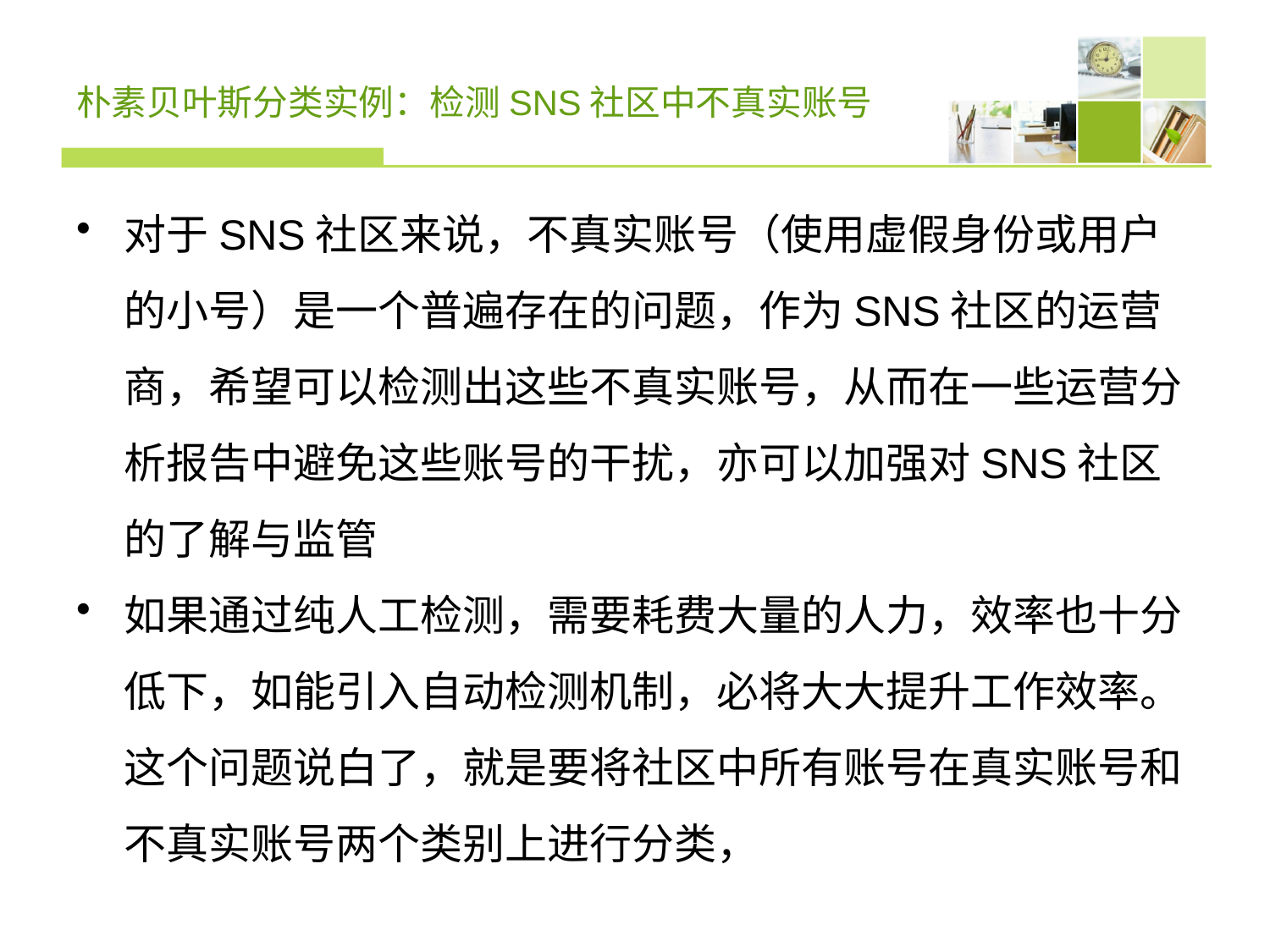

# 朴素贝叶斯分类实例：检测SNS社区中不真实账号
对于SNS社区来说，不真实账号（使用虚假身份或用户的小号）是一个普遍存在的问题，作为SNS社区的运营商，希望可以检测出这些不真实账号，从而在一些运营分析报告中避免这些账号的干扰，亦可以加强对SNS社区的了解与监管
如果通过纯人工检测，需要耗费大量的人力，效率也十分低下，如能引入自动检测机制，必将大大提升工作效率。这个问题说白了，就是要将社区中所有账号在真实账号和不真实账号两个类别上进行分类，